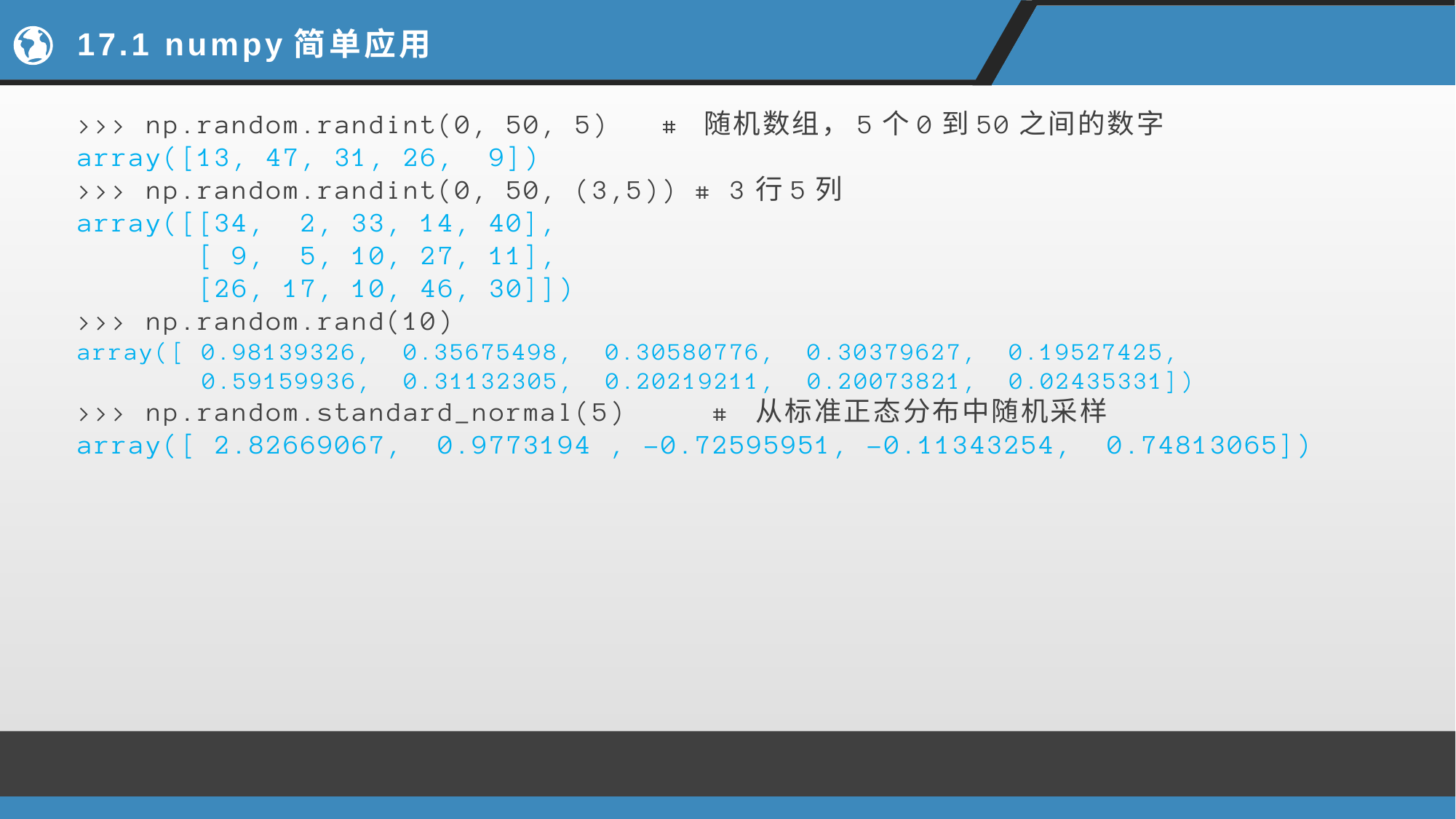

# 17.1 numpy简单应用

>>> np.random.randint(0, 50, 5)   # 随机数组，5个0到50之间的数字
array([13, 47, 31, 26,  9])
>>> np.random.randint(0, 50, (3,5)) # 3行5列
array([[34,  2, 33, 14, 40],
       [ 9,  5, 10, 27, 11],
       [26, 17, 10, 46, 30]])
>>> np.random.rand(10)
array([ 0.98139326,  0.35675498,  0.30580776,  0.30379627,  0.19527425,
        0.59159936,  0.31132305,  0.20219211,  0.20073821,  0.02435331])
>>> np.random.standard_normal(5)     # 从标准正态分布中随机采样
array([ 2.82669067,  0.9773194 , -0.72595951, -0.11343254,  0.74813065])